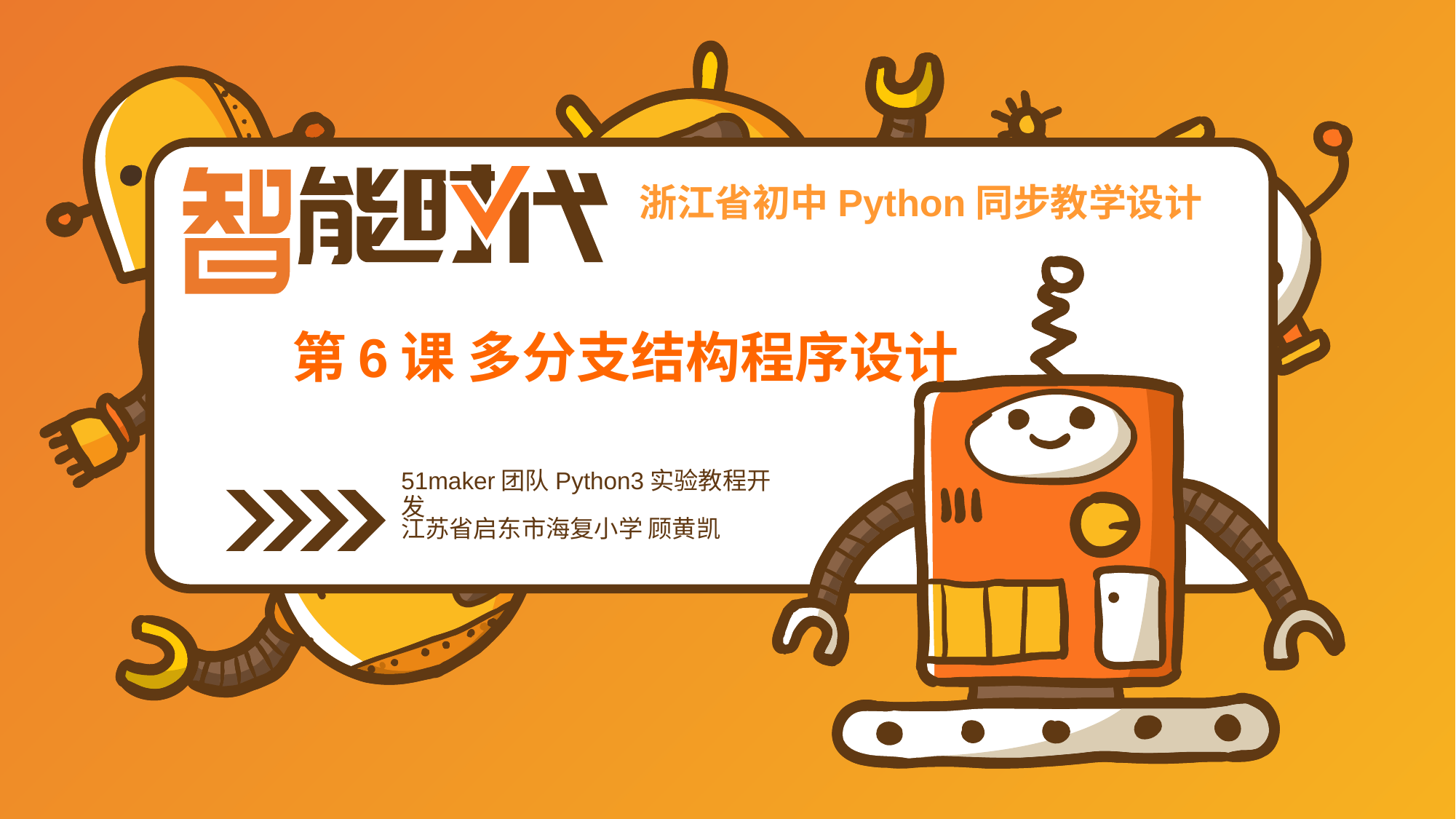

浙江省初中Python同步教学设计
第6课 多分支结构程序设计
51maker团队Python3实验教程开发
江苏省启东市海复小学 顾黄凯